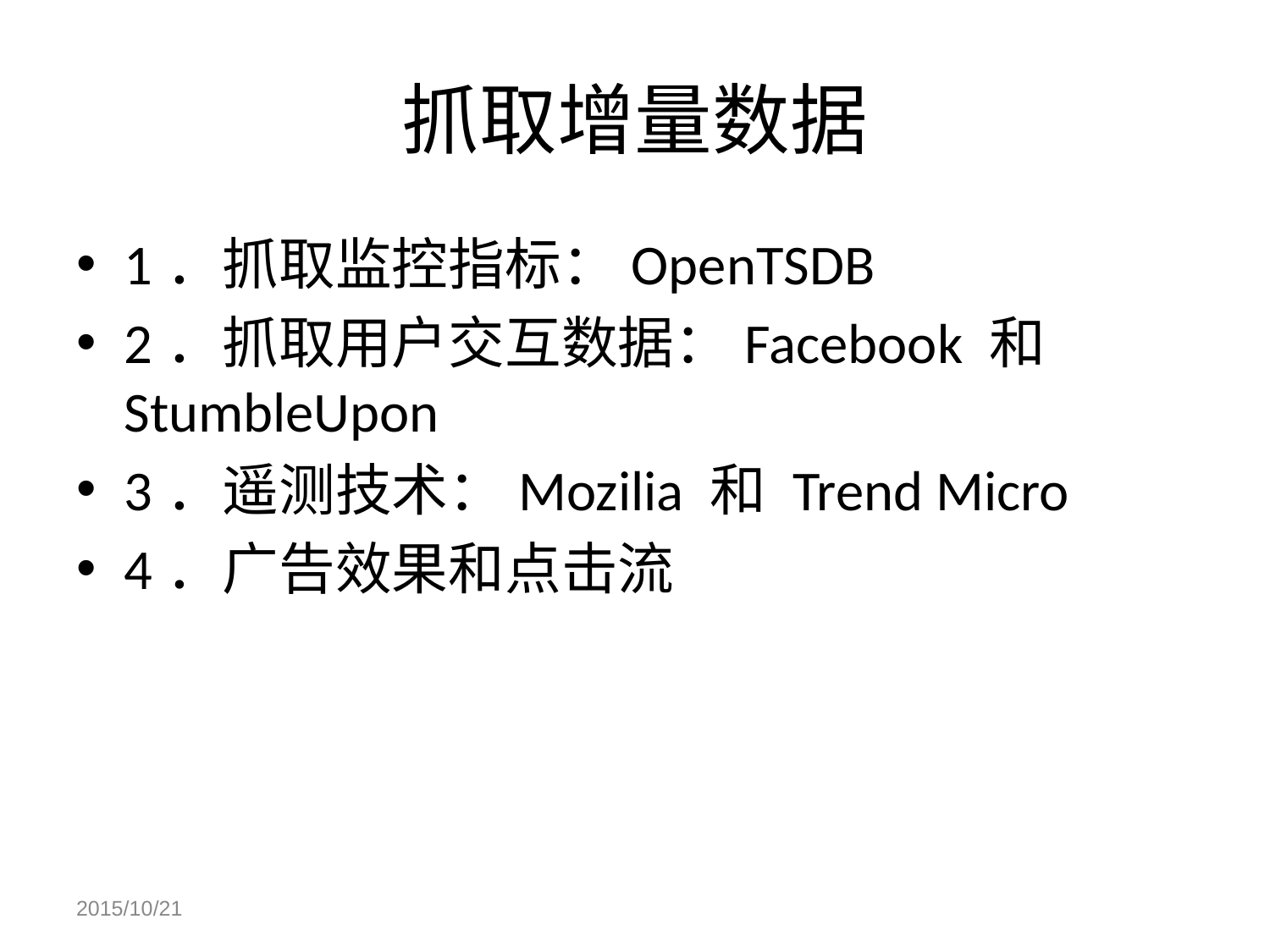

# 抓取增量数据
1．抓取监控指标：OpenTSDB
2．抓取用户交互数据：Facebook 和 StumbleUpon
3．遥测技术：Mozilia 和 Trend Micro
4．广告效果和点击流
2015/10/21